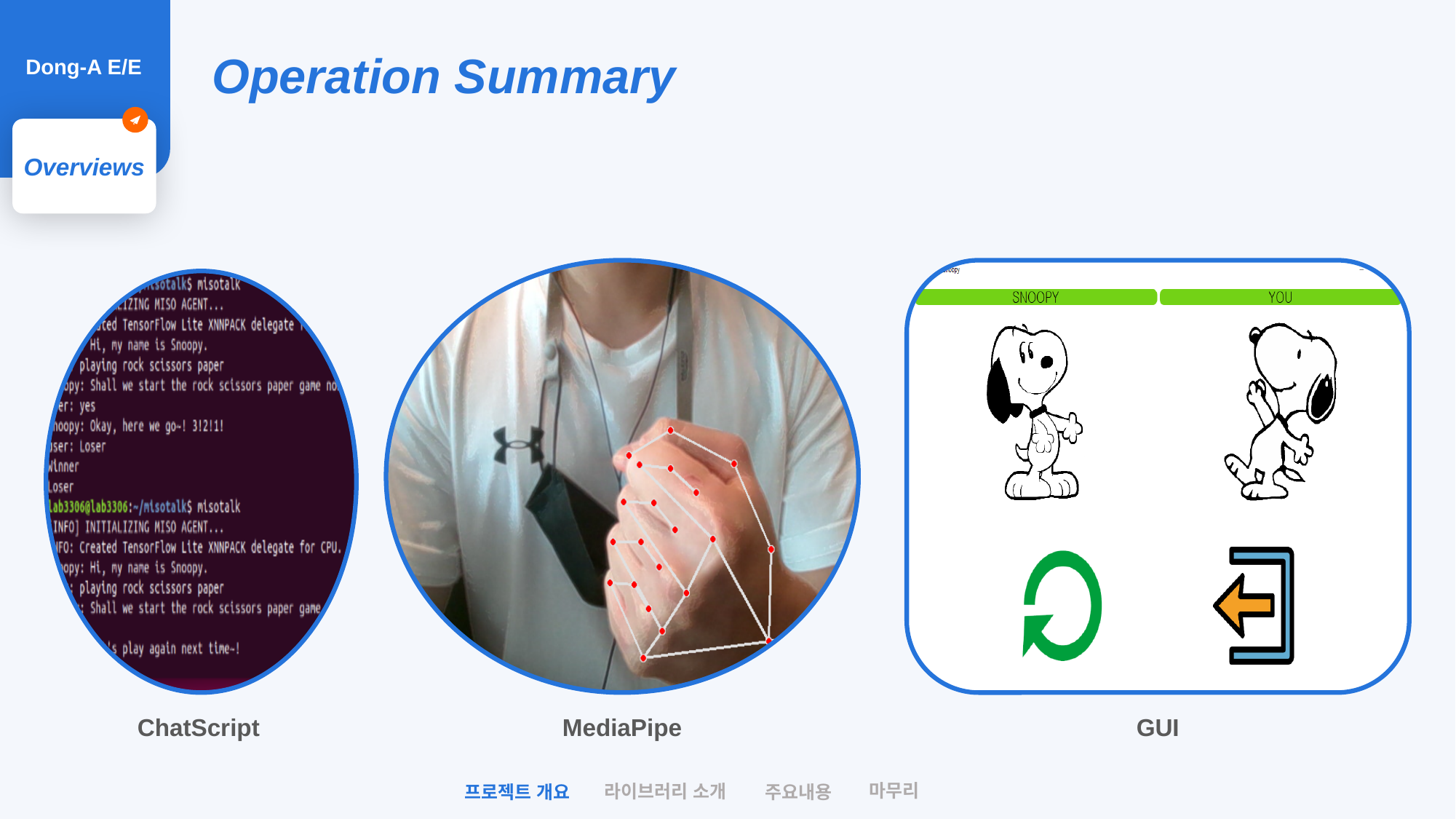

Operation Summary
Dong-A E/E

Overviews

ChatScript
MediaPipe
GUI
마무리
라이브러리 소개
프로젝트 개요
주요내용